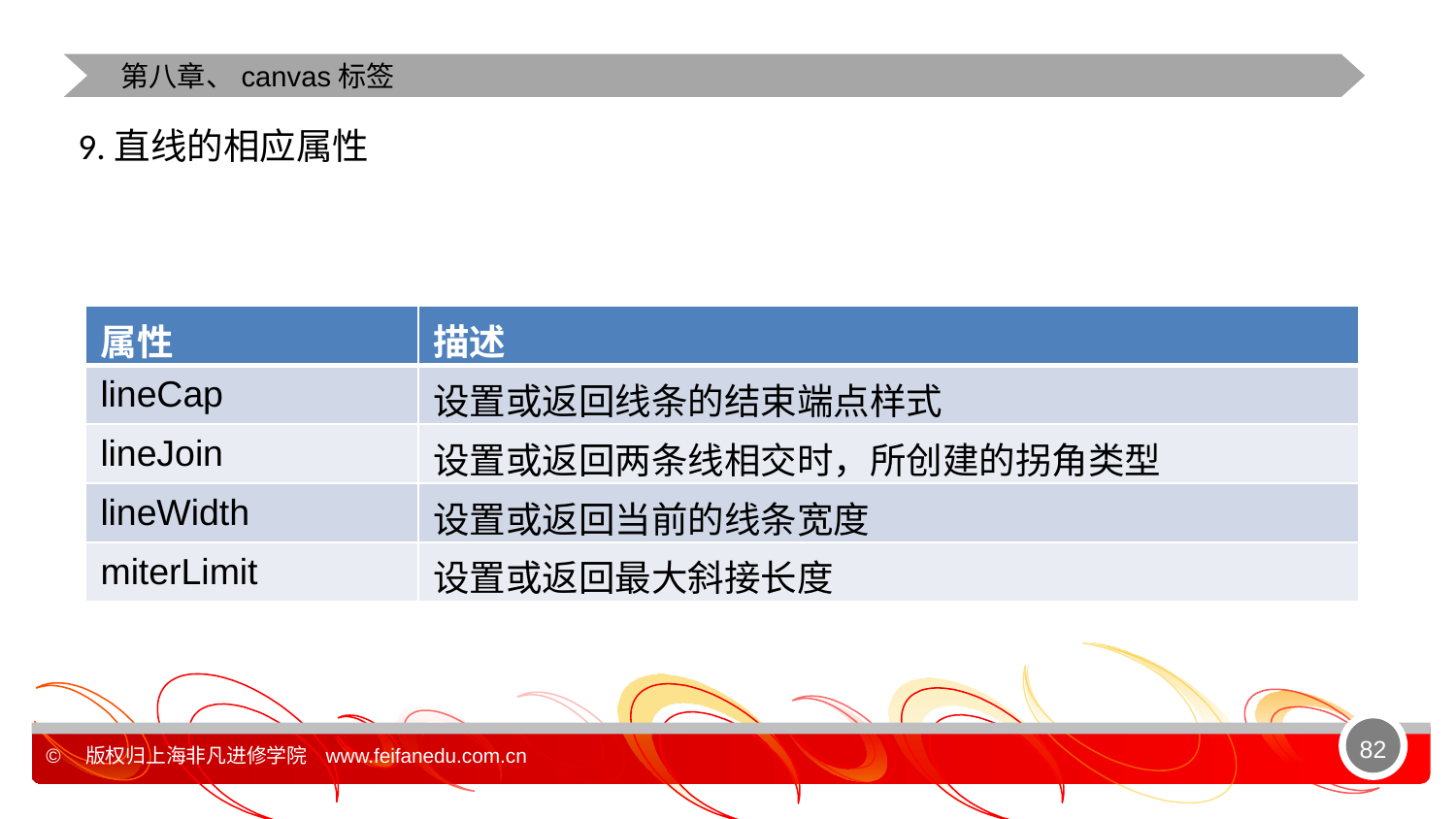

第八章、canvas标签

9.直线的相应属性
| 属性 | 描述 |
| --- | --- |
| lineCap | 设置或返回线条的结束端点样式 |
| lineJoin | 设置或返回两条线相交时，所创建的拐角类型 |
| lineWidth | 设置或返回当前的线条宽度 |
| miterLimit | 设置或返回最大斜接长度 |
82